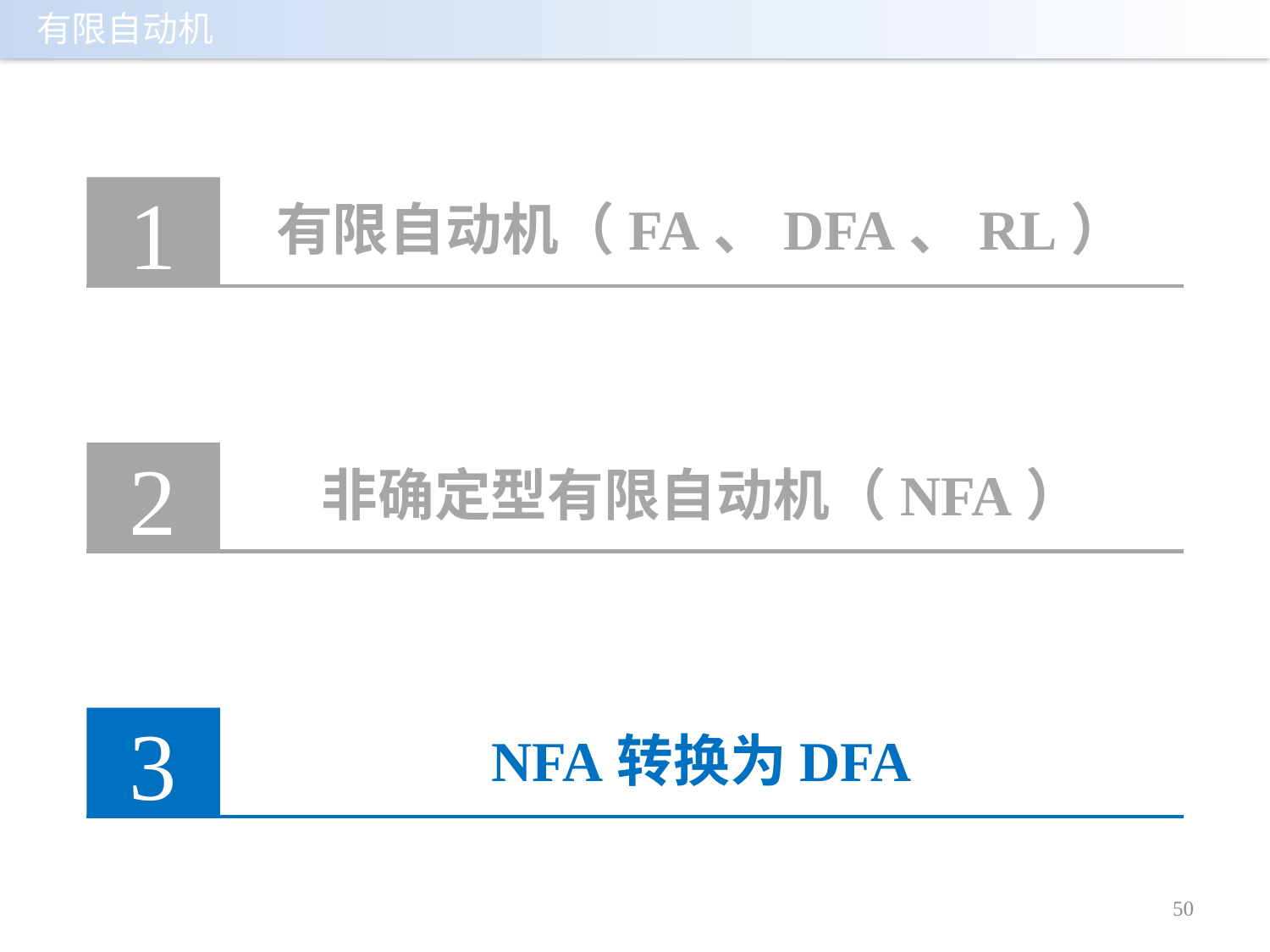

1
有限自动机（FA、DFA、RL）
2
非确定型有限自动机（NFA）
3
NFA转换为DFA
50